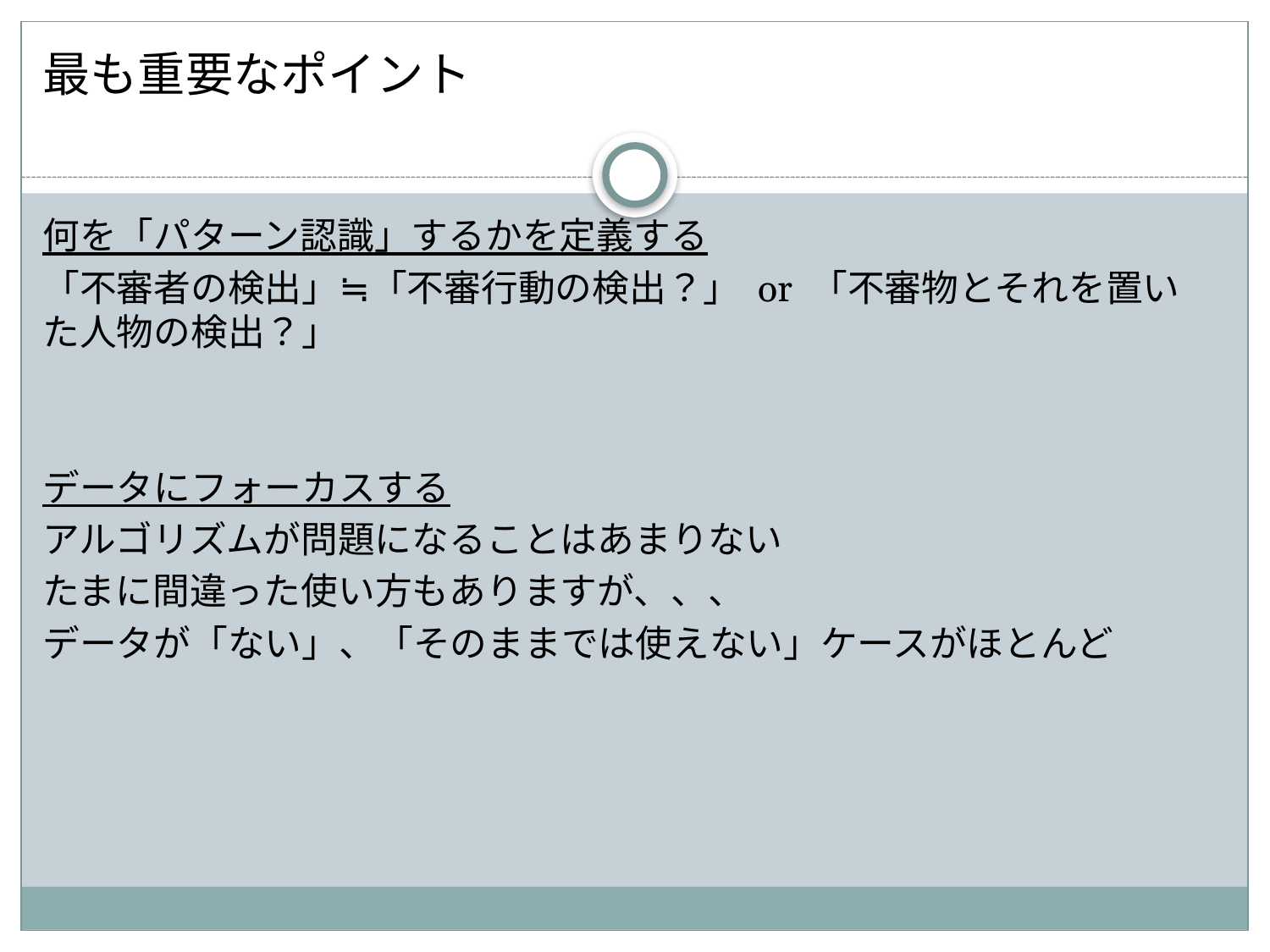

最も重要なポイント

何を「パターン認識」するかを定義する
「不審者の検出」≒「不審行動の検出？」 or 「不審物とそれを置いた人物の検出？」

データにフォーカスする
アルゴリズムが問題になることはあまりない
たまに間違った使い方もありますが、、、
データが「ない」、「そのままでは使えない」ケースがほとんど

#